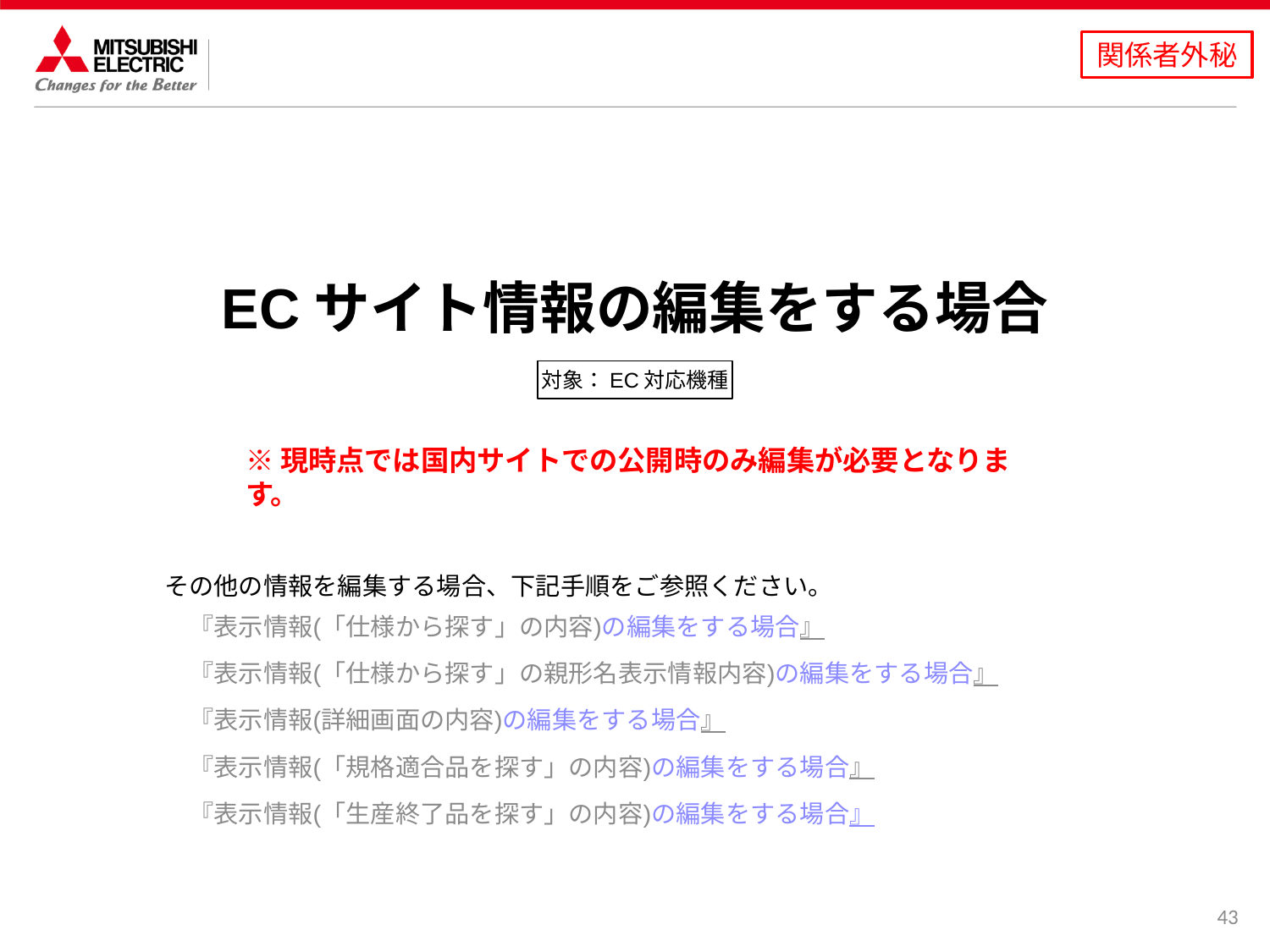

# ECサイト情報の編集をする場合
対象：EC対応機種
※現時点では国内サイトでの公開時のみ編集が必要となります。
その他の情報を編集する場合、下記手順をご参照ください。
　『表示情報(「仕様から探す」の内容)の編集をする場合』
　『表示情報(「仕様から探す」の親形名表示情報内容)の編集をする場合』
　『表示情報(詳細画面の内容)の編集をする場合』
　『表示情報(「規格適合品を探す」の内容)の編集をする場合』
　『表示情報(「生産終了品を探す」の内容)の編集をする場合』
43